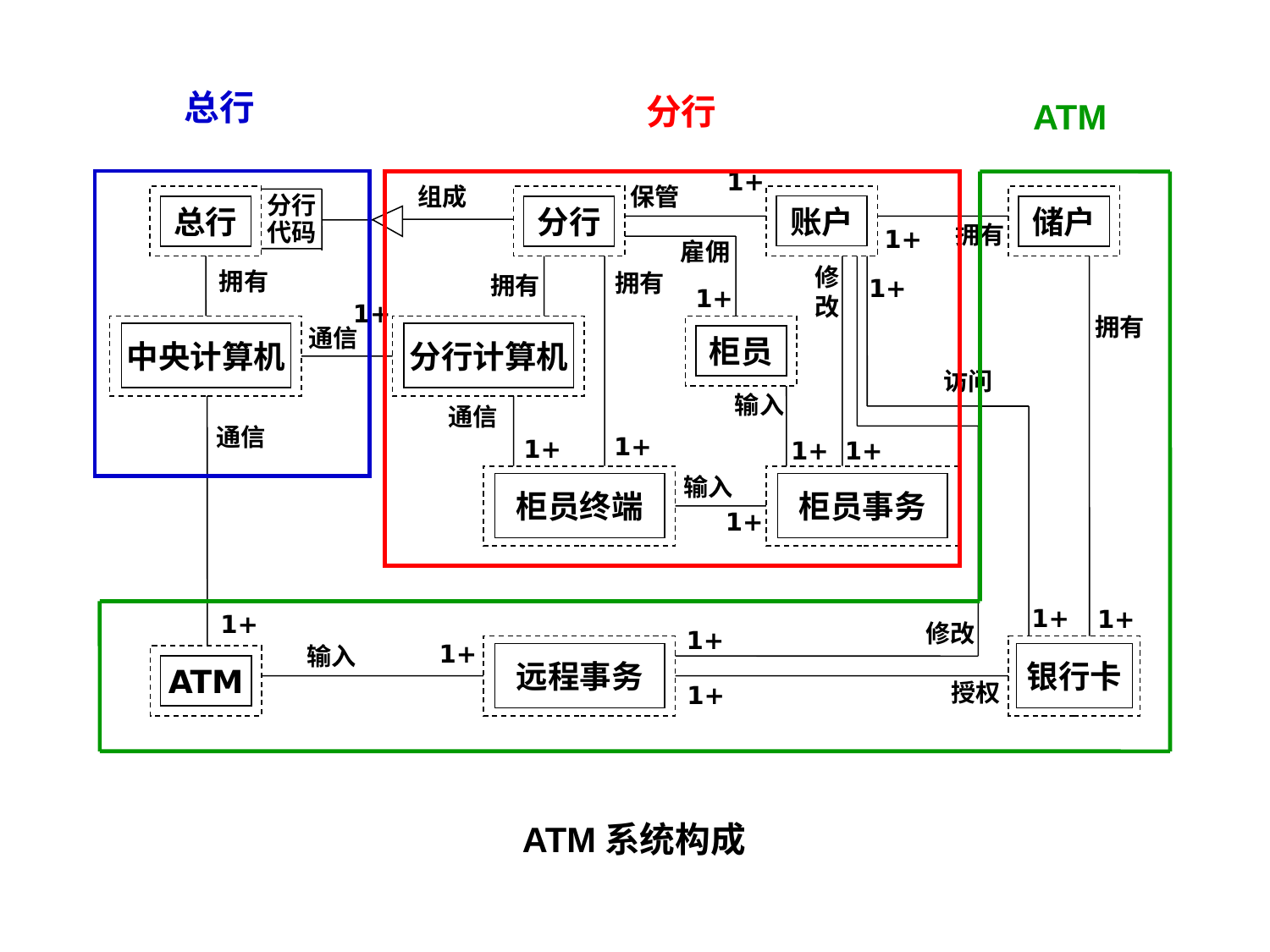

总行

分行

ATM

1+
组成
保管

账户

总行

分行

储户

分行
代码

拥有

1+
雇佣

拥有
拥有
拥有
修
改
1+
1+
1+
拥有

中央计算机

分行计算机

柜员
通信

访问
输入

通信

通信
1+
1+
1+
1+

柜员终端
输入

柜员事务

1+
1+
1+
1+
修改
1+
输入

远程事务

银行卡
1+

ATM

授权
1+
ATM系统构成